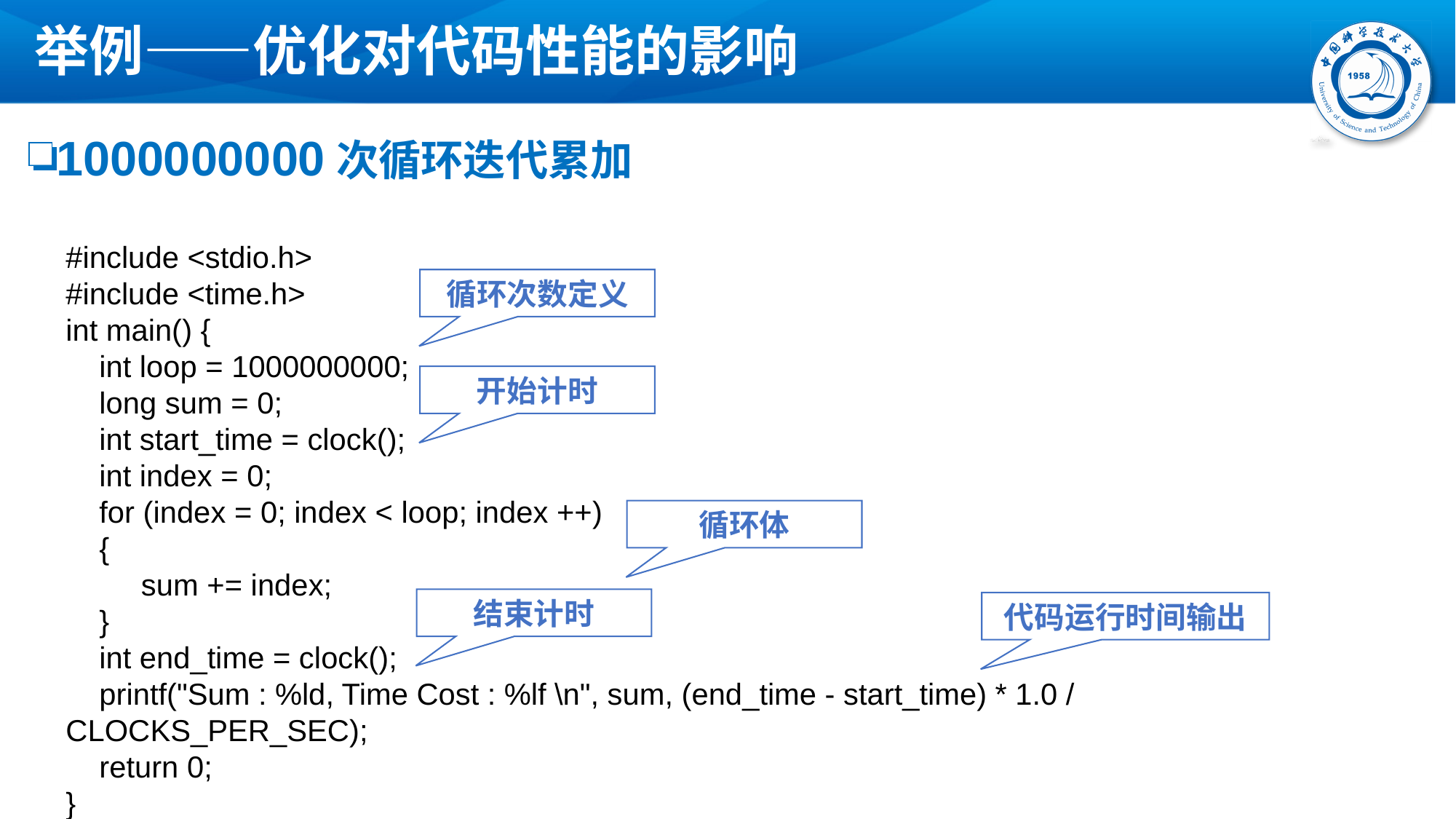

# 举例——优化对代码性能的影响
1000000000次循环迭代累加
#include <stdio.h>
#include <time.h>
int main() {
    int loop = 1000000000;
    long sum = 0;
    int start_time = clock();
    int index = 0;
    for (index = 0; index < loop; index ++)
    {
         sum += index;
    }
    int end_time = clock();
    printf("Sum : %ld, Time Cost : %lf \n", sum, (end_time - start_time) * 1.0 / CLOCKS_PER_SEC);
    return 0;
}
循环次数定义
开始计时
循环体
结束计时
代码运行时间输出